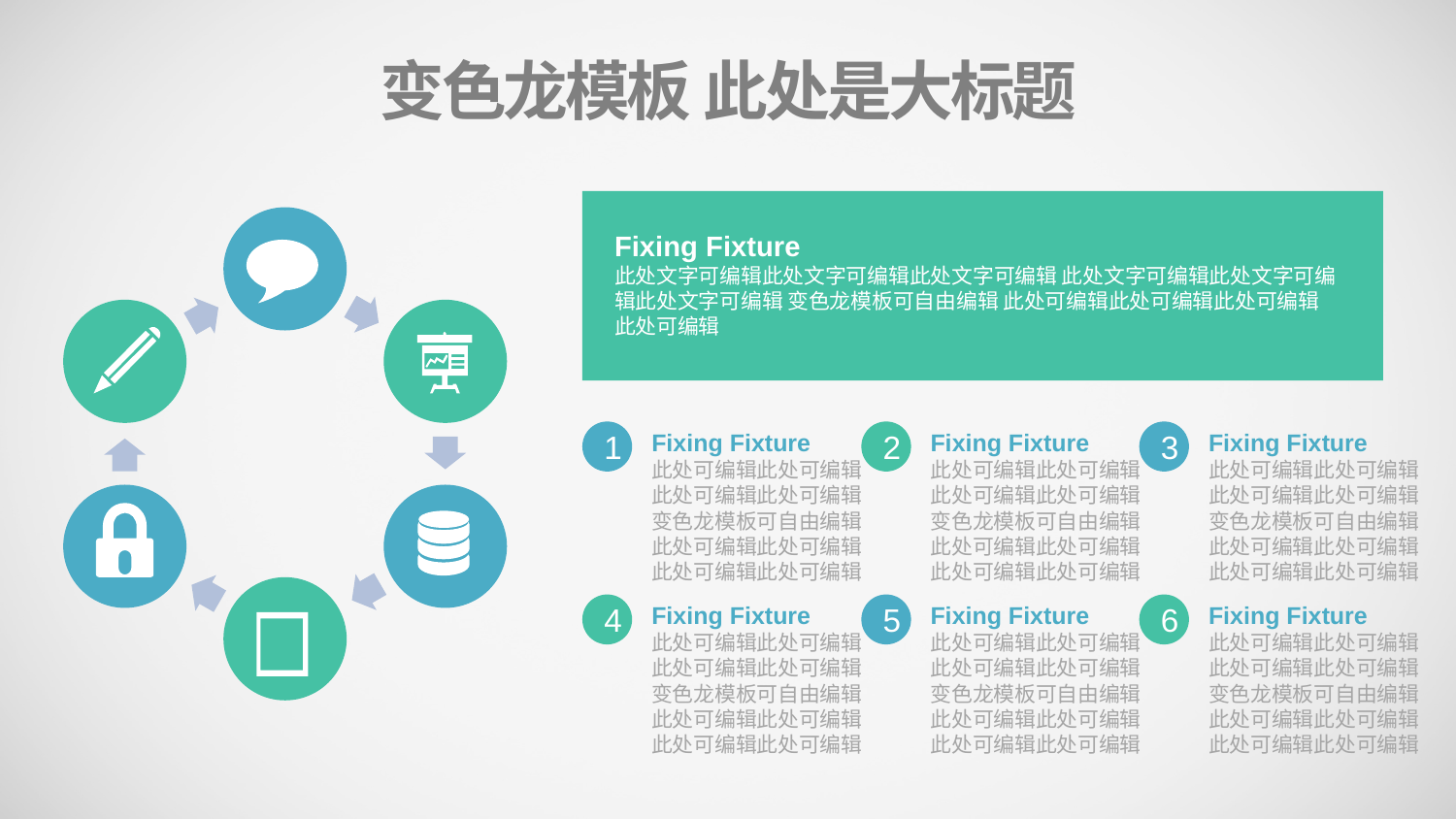

变色龙模板 此处是大标题

Fixing Fixture
此处文字可编辑此处文字可编辑此处文字可编辑 此处文字可编辑此处文字可编辑此处文字可编辑 变色龙模板可自由编辑 此处可编辑此处可编辑此处可编辑此处可编辑

Fixing Fixture
此处可编辑此处可编辑此处可编辑此处可编辑变色龙模板可自由编辑 此处可编辑此处可编辑此处可编辑此处可编辑
Fixing Fixture
此处可编辑此处可编辑此处可编辑此处可编辑变色龙模板可自由编辑 此处可编辑此处可编辑此处可编辑此处可编辑
Fixing Fixture
此处可编辑此处可编辑此处可编辑此处可编辑变色龙模板可自由编辑 此处可编辑此处可编辑此处可编辑此处可编辑
1
2
3

Fixing Fixture
此处可编辑此处可编辑此处可编辑此处可编辑变色龙模板可自由编辑 此处可编辑此处可编辑此处可编辑此处可编辑
Fixing Fixture
此处可编辑此处可编辑此处可编辑此处可编辑变色龙模板可自由编辑 此处可编辑此处可编辑此处可编辑此处可编辑
Fixing Fixture
此处可编辑此处可编辑此处可编辑此处可编辑变色龙模板可自由编辑 此处可编辑此处可编辑此处可编辑此处可编辑
4
5
6